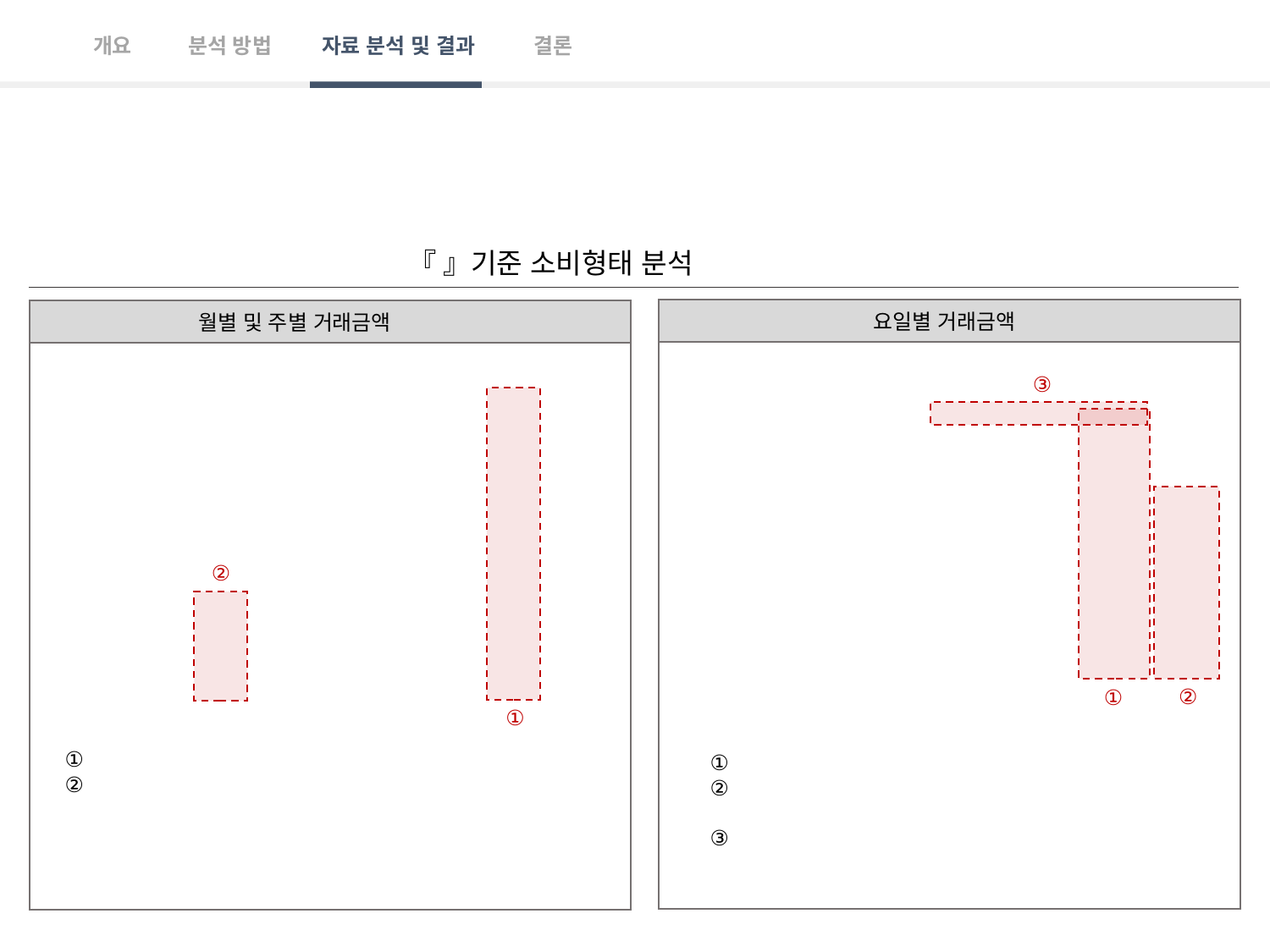

개요
분석 방법
자료 분석 및 결과
결론

『 』기준 소비형태 분석

요일별 거래금액
월별 및 주별 거래금액

③

②

②
①
①
①
②
①
②

③